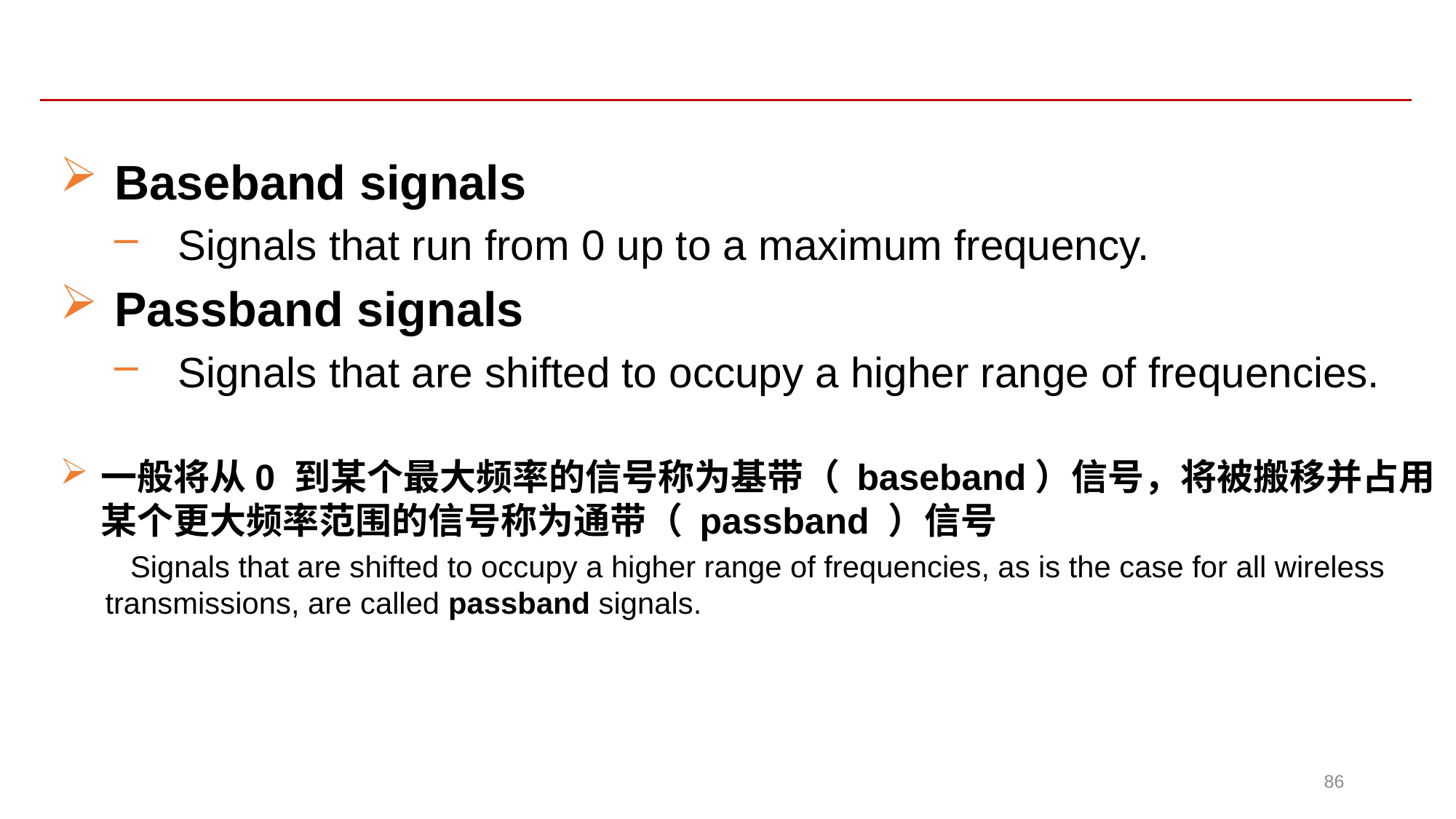

Baseband signals
Signals that run from 0 up to a maximum frequency.
Passband signals
Signals that are shifted to occupy a higher range of frequencies.

一般将从0 到某个最大频率的信号称为基带（ baseband）信号，将被搬移并占用某个更大频率范围的信号称为通带（ passband ）信号
   Signals that are shifted to occupy a higher range of frequencies, as is the case for all wireless transmissions, are called passband signals.
86